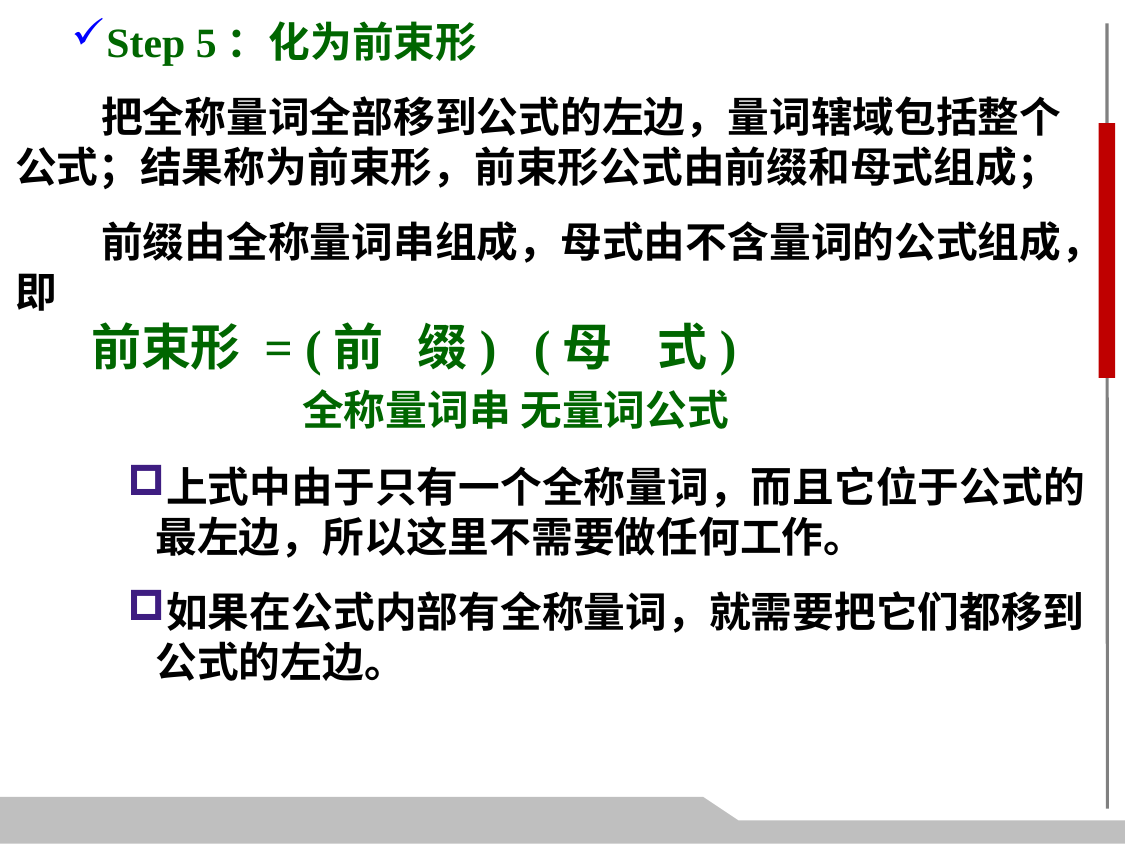

Step 5：化为前束形
        把全称量词全部移到公式的左边，量词辖域包括整个公式；结果称为前束形，前束形公式由前缀和母式组成；
        前缀由全称量词串组成，母式由不含量词的公式组成，即
        前束形 = (前   缀)   (母    式)
                      全称量词串 无量词公式
上式中由于只有一个全称量词，而且它位于公式的最左边，所以这里不需要做任何工作。
如果在公式内部有全称量词，就需要把它们都移到公式的左边。